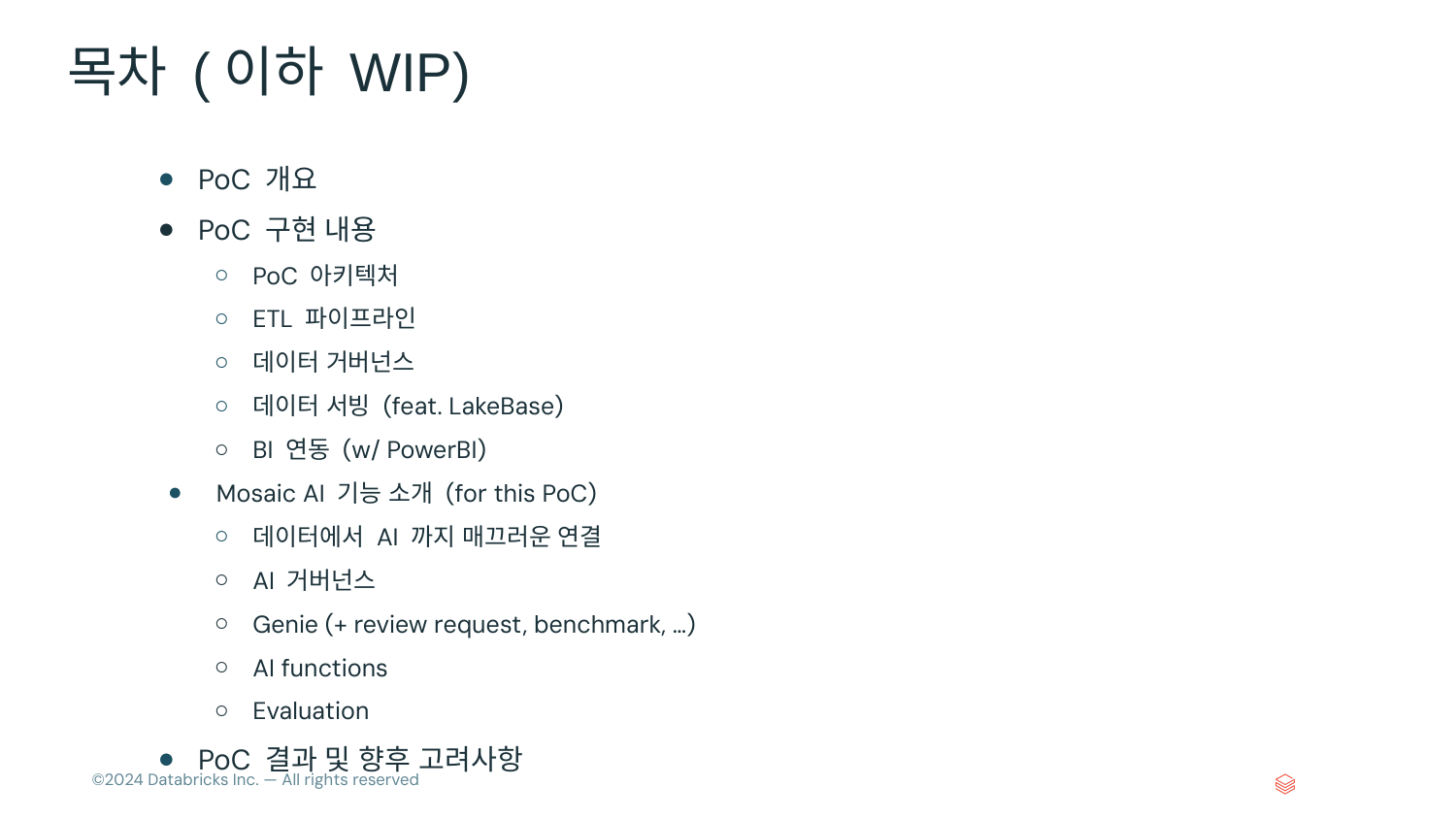

# 목차 (이하 WIP)
PoC 개요
PoC 구현 내용
PoC 아키텍처
ETL 파이프라인
데이터 거버넌스
데이터 서빙 (feat. LakeBase)
BI 연동 (w/ PowerBI)
Mosaic AI 기능 소개 (for this PoC)
데이터에서 AI 까지 매끄러운 연결
AI 거버넌스
Genie (+ review request, benchmark, …)
AI functions
Evaluation
PoC 결과 및 향후 고려사항